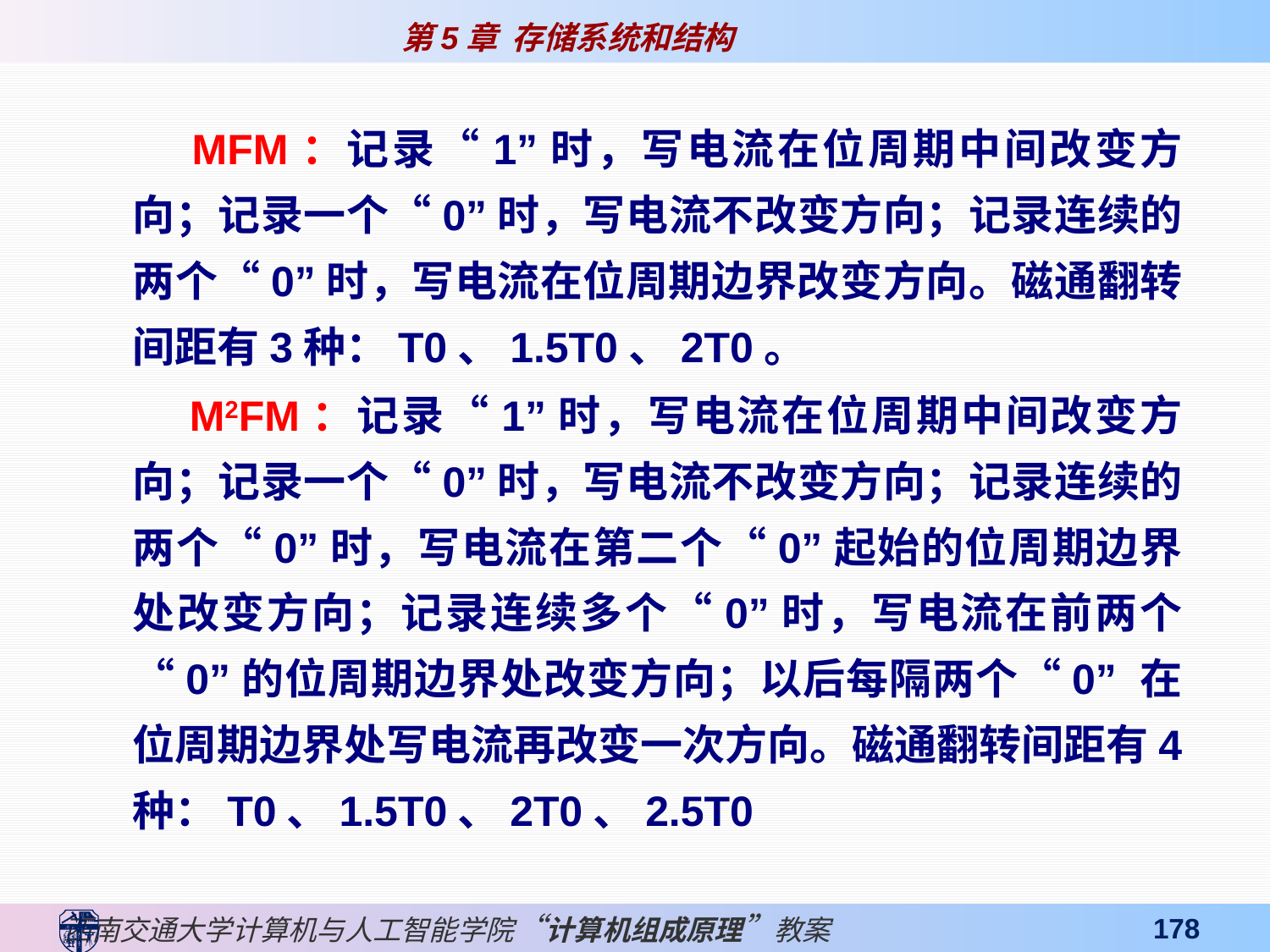

MFM：记录“1”时，写电流在位周期中间改变方向；记录一个“0”时，写电流不改变方向；记录连续的两个“0”时，写电流在位周期边界改变方向。磁通翻转间距有3种：T0、1.5T0、2T0。
    M2FM：记录“1”时，写电流在位周期中间改变方向；记录一个“0”时，写电流不改变方向；记录连续的两个“0”时，写电流在第二个“0”起始的位周期边界处改变方向；记录连续多个“0”时，写电流在前两个“0”的位周期边界处改变方向；以后每隔两个“0” 在位周期边界处写电流再改变一次方向。磁通翻转间距有4种：T0、1.5T0、2T0、2.5T0